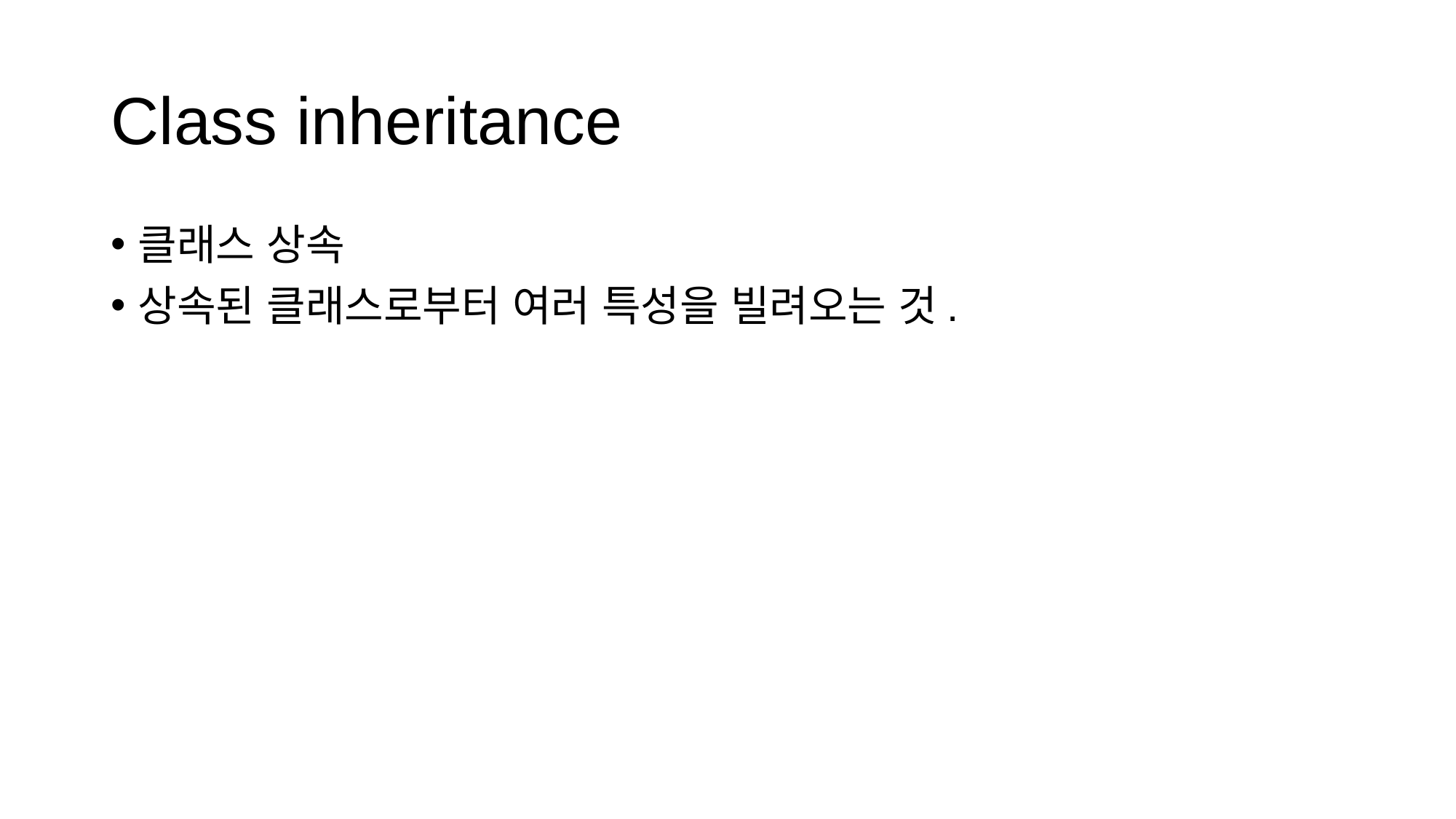

# Class inheritance
클래스 상속
상속된 클래스로부터 여러 특성을 빌려오는 것.